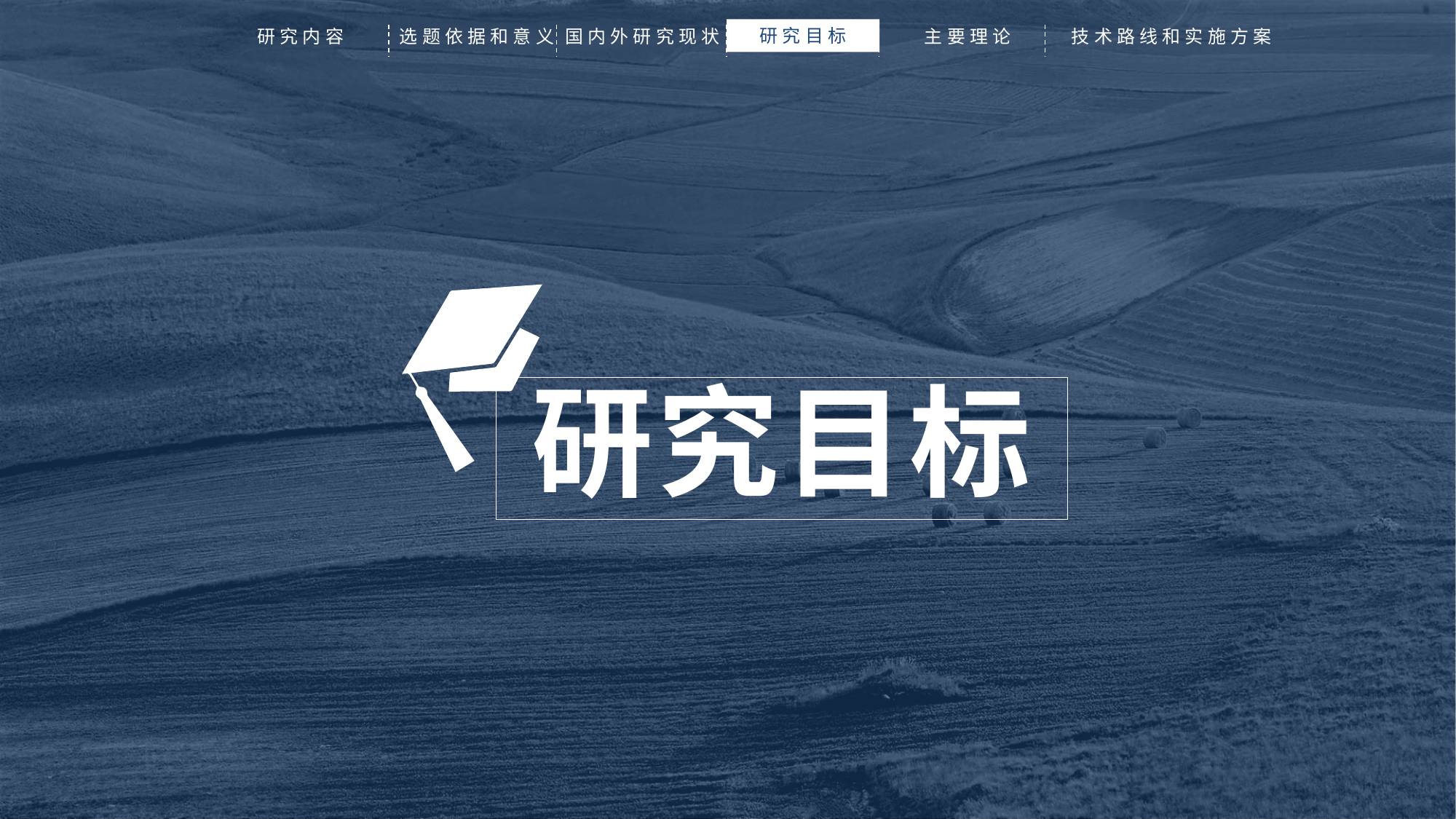

研究目标
研究内容
选题依据和意义
国内外研究现状
主要理论
技术路线和实施方案

研究目标